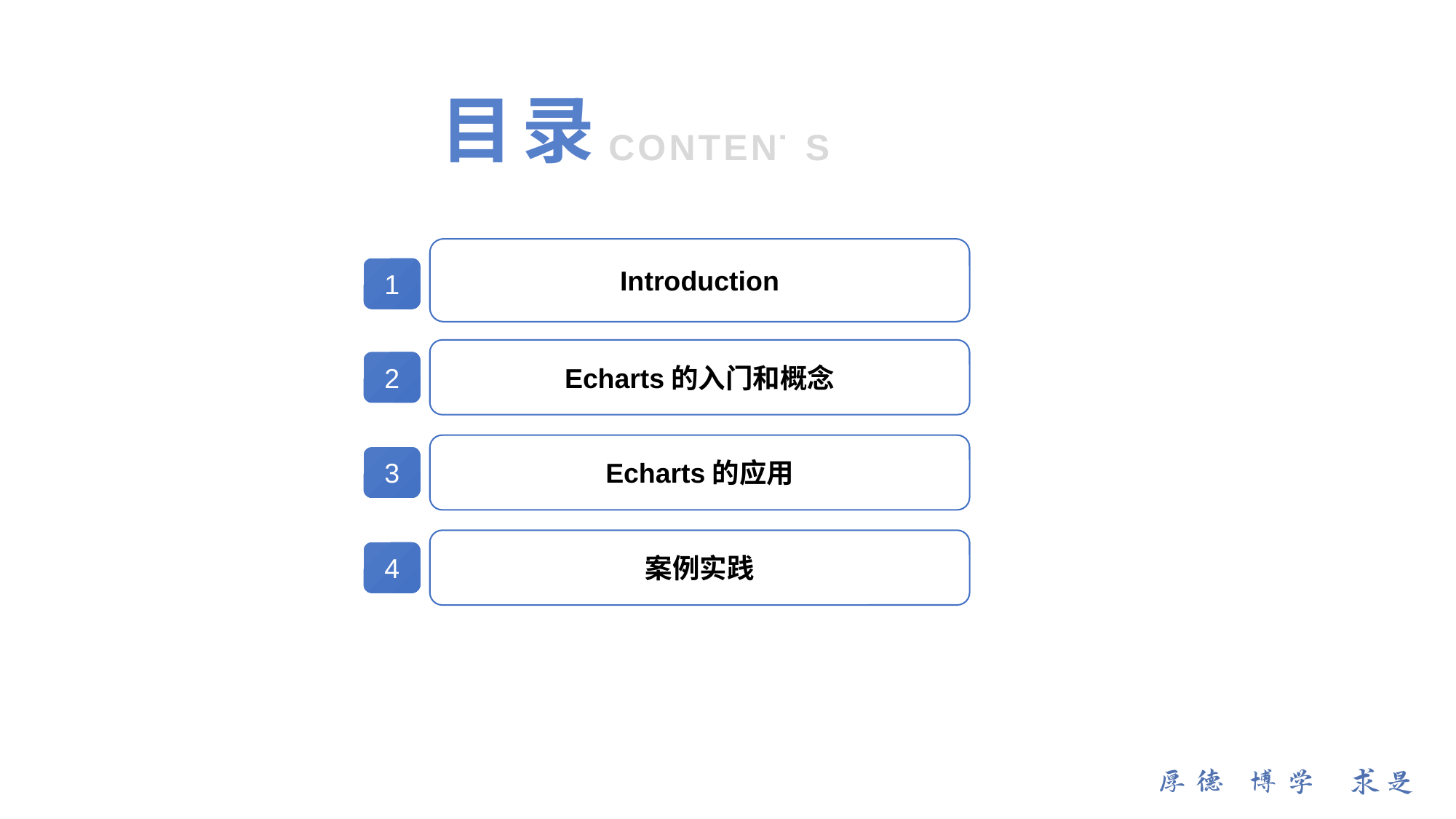

目录
CONTENTS
Introduction
1
Echarts的入门和概念
2
Echarts的应用
3
案例实践
4